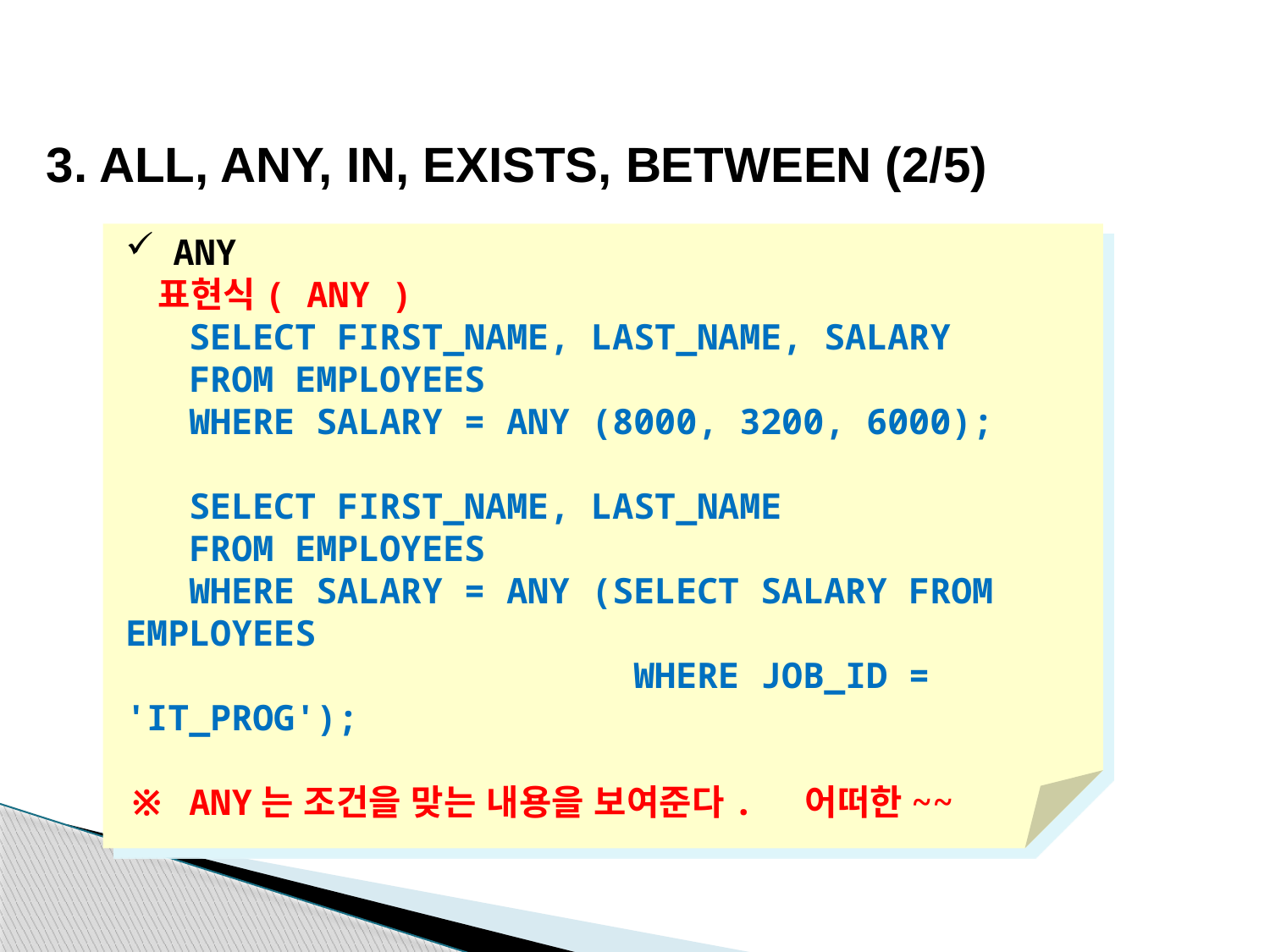

3. ALL, ANY, IN, EXISTS, BETWEEN (2/5)
ANY
   표현식( ANY )
   SELECT FIRST_NAME, LAST_NAME, SALARY
   FROM EMPLOYEES
   WHERE SALARY = ANY (8000, 3200, 6000);

   SELECT FIRST_NAME, LAST_NAME
   FROM EMPLOYEES
   WHERE SALARY = ANY (SELECT SALARY FROM EMPLOYEES
                        WHERE JOB_ID = 'IT_PROG');

※ ANY는 조건을 맞는 내용을 보여준다.  어떠한~~